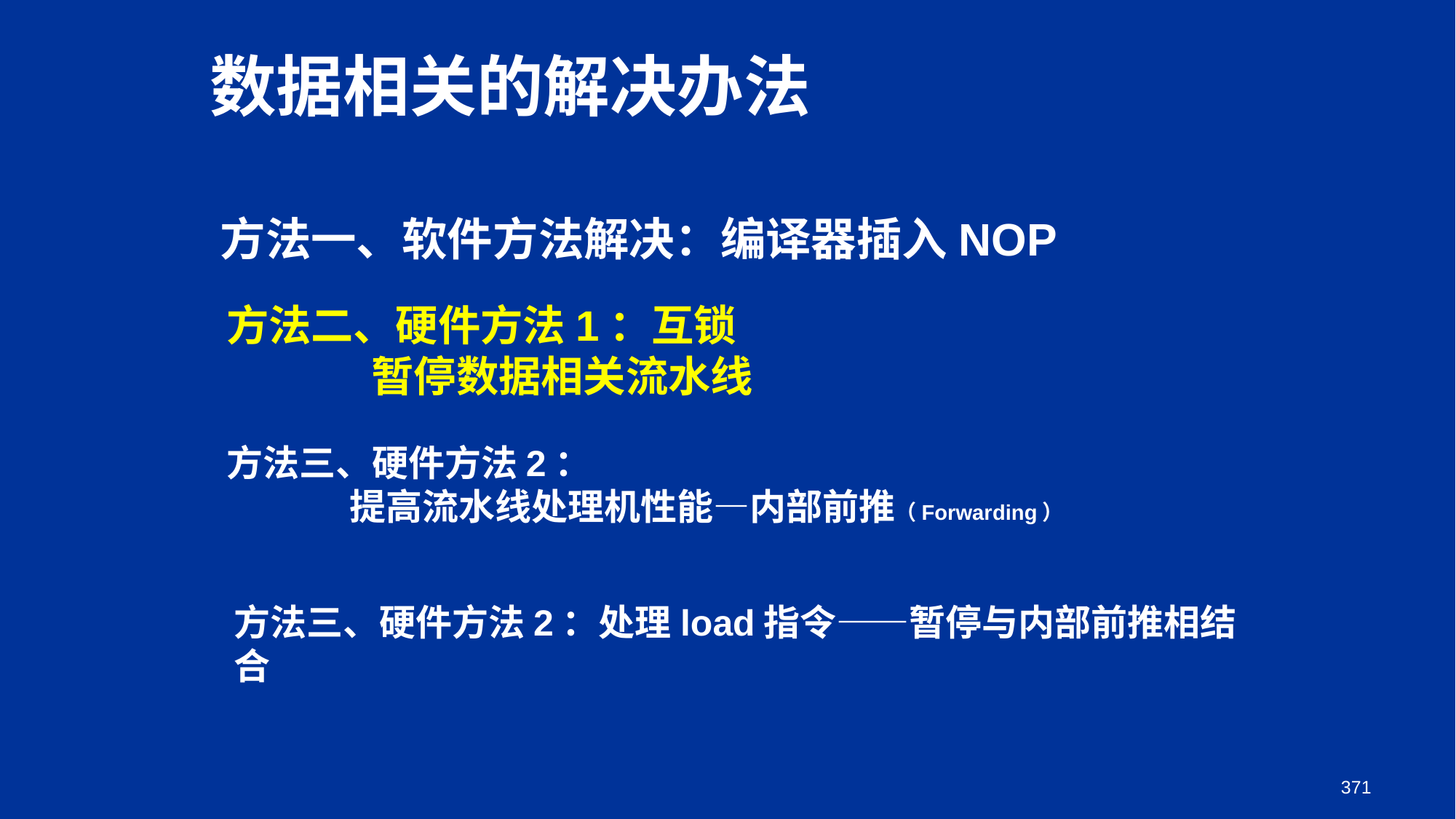

数据相关的解决办法
方法一、软件方法解决：编译器插入NOP
方法二、硬件方法1：互锁
              暂停数据相关流水线
方法三、硬件方法2：
              提高流水线处理机性能—内部前推（Forwarding）
方法三、硬件方法2：处理load指令——暂停与内部前推相结合
371